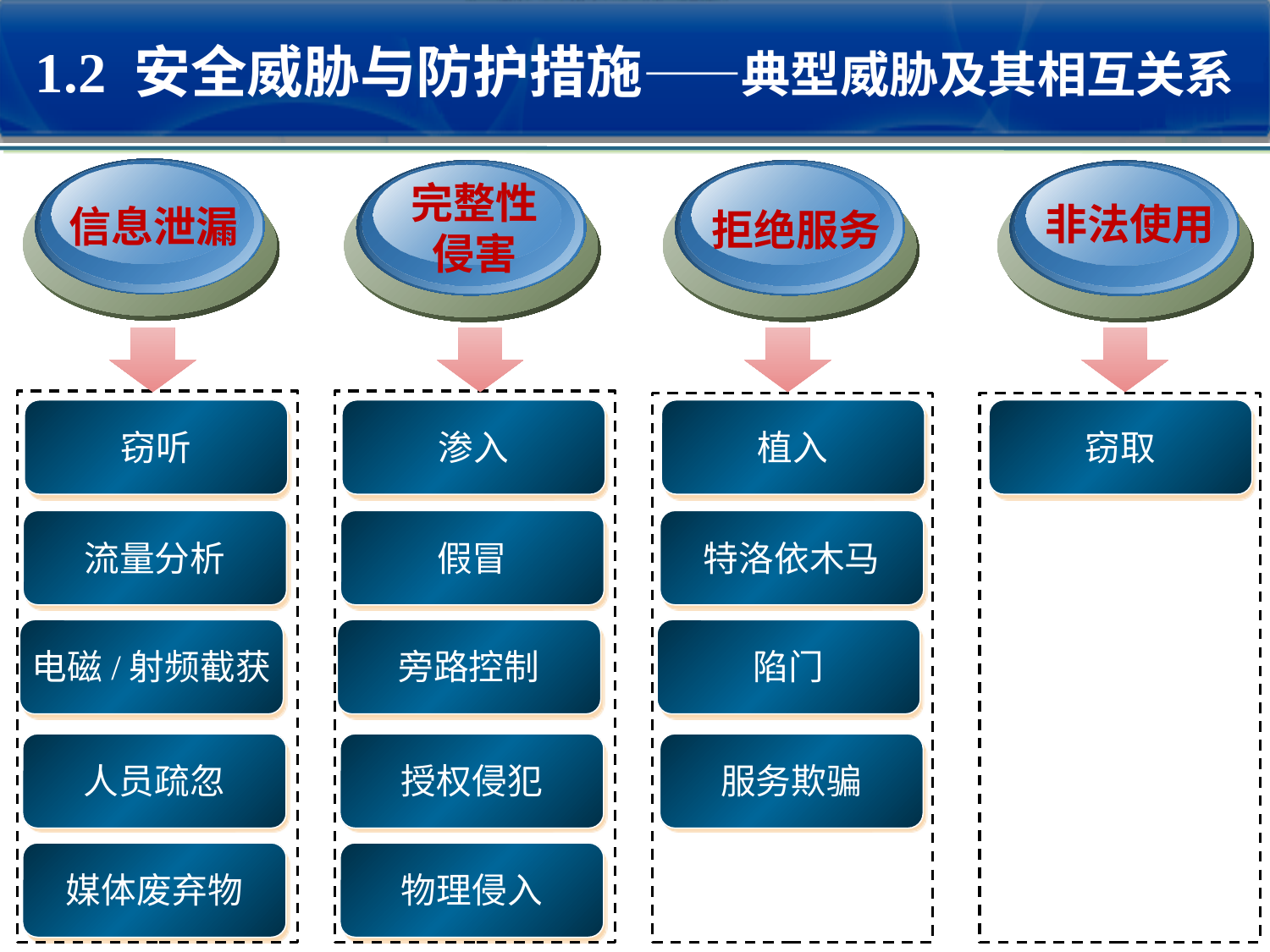

1.2 安全威胁与防护措施——典型威胁及其相互关系

信息泄漏

拒绝服务

完整性
侵害

非法使用

窃听
流量分析
电磁/射频截获
人员疏忽
媒体废弃物

渗入
假冒
旁路控制
授权侵犯
物理侵入

植入
特洛依木马
陷门
服务欺骗

窃取